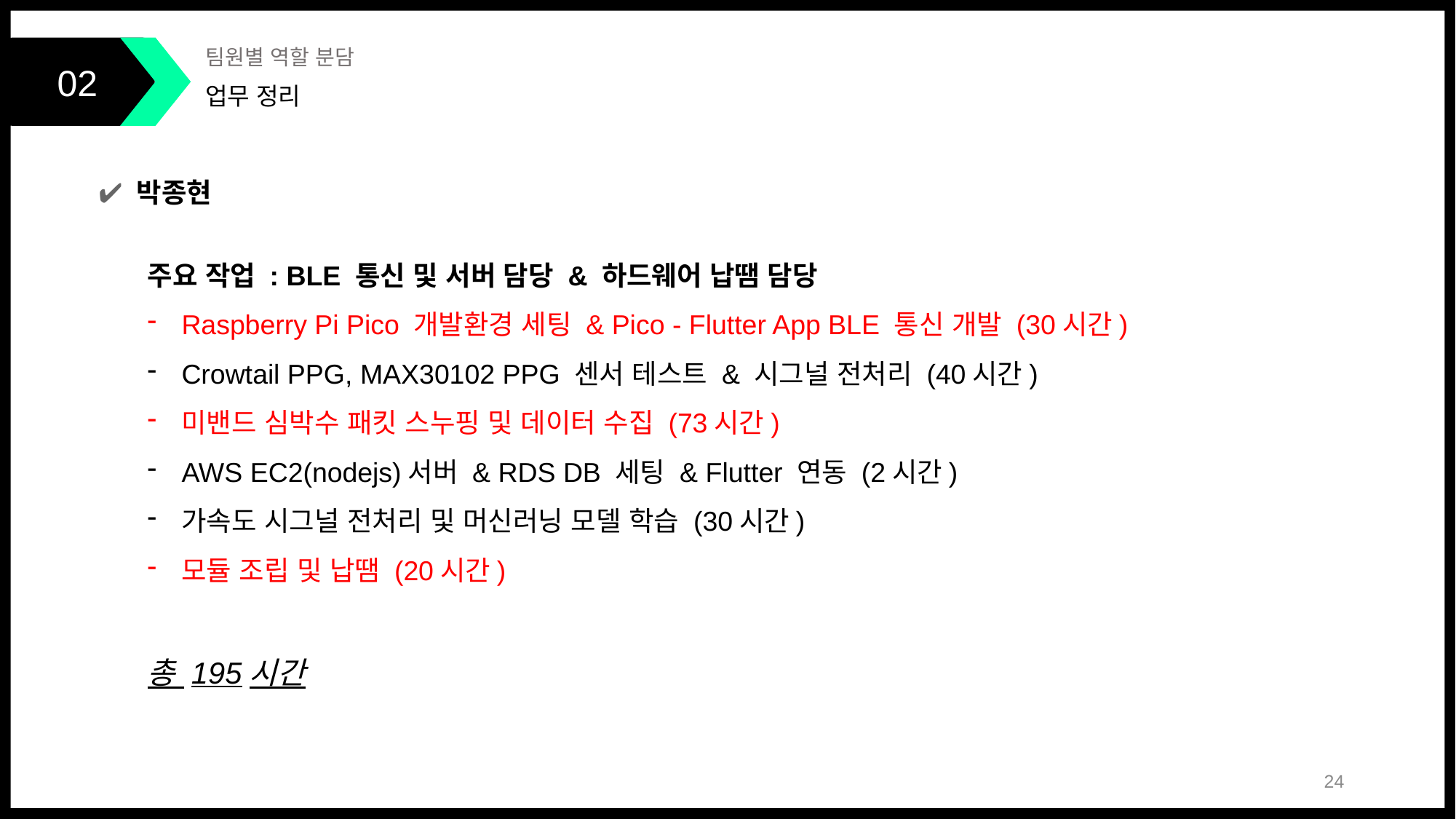

02
팀원별 역할 분담
업무 정리
✔ 박종현
주요 작업 : BLE 통신 및 서버 담당 & 하드웨어 납땜 담당
Raspberry Pi Pico 개발환경 세팅 & Pico - Flutter App BLE 통신 개발 (30시간)
Crowtail PPG, MAX30102 PPG 센서 테스트 & 시그널 전처리 (40시간)
미밴드 심박수 패킷 스누핑 및 데이터 수집 (73시간)
AWS EC2(nodejs)서버 & RDS DB 세팅 & Flutter 연동 (2시간)
가속도 시그널 전처리 및 머신러닝 모델 학습 (30시간)
모듈 조립 및 납땜 (20시간)

총 195시간
24